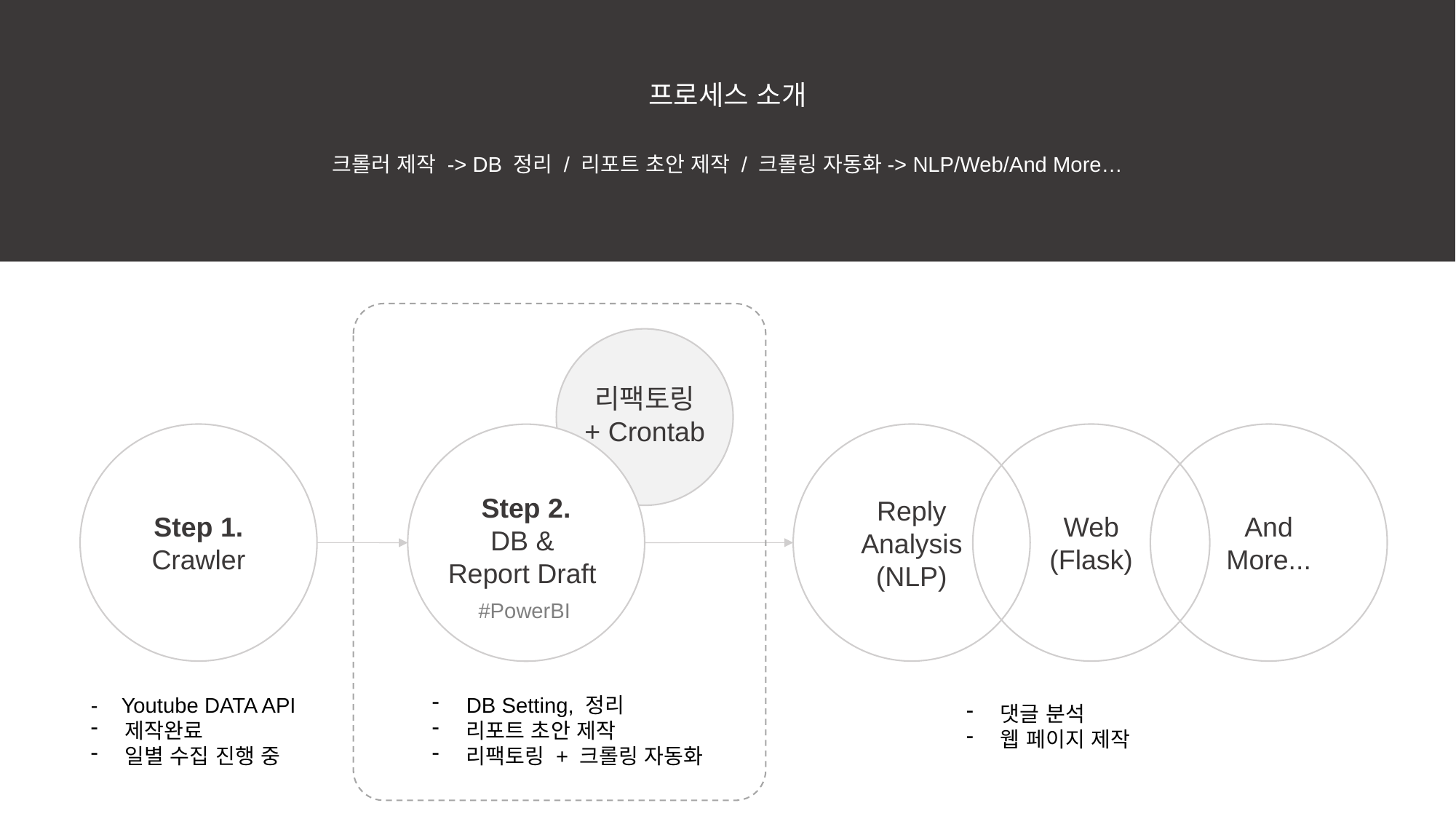

프로세스 소개

크롤러 제작 -> DB 정리 / 리포트 초안 제작 / 크롤링 자동화-> NLP/Web/And More…

리팩토링
+ Crontab
Step 1.
Crawler
Reply
Analysis
(NLP)
Web
(Flask)
And
More...
Step 2.
DB &
Report Draft
#PowerBI

-    Youtube DATA API
제작완료
일별 수집 진행 중

DB Setting, 정리
리포트 초안 제작
리팩토링 + 크롤링 자동화

댓글 분석
웹 페이지 제작